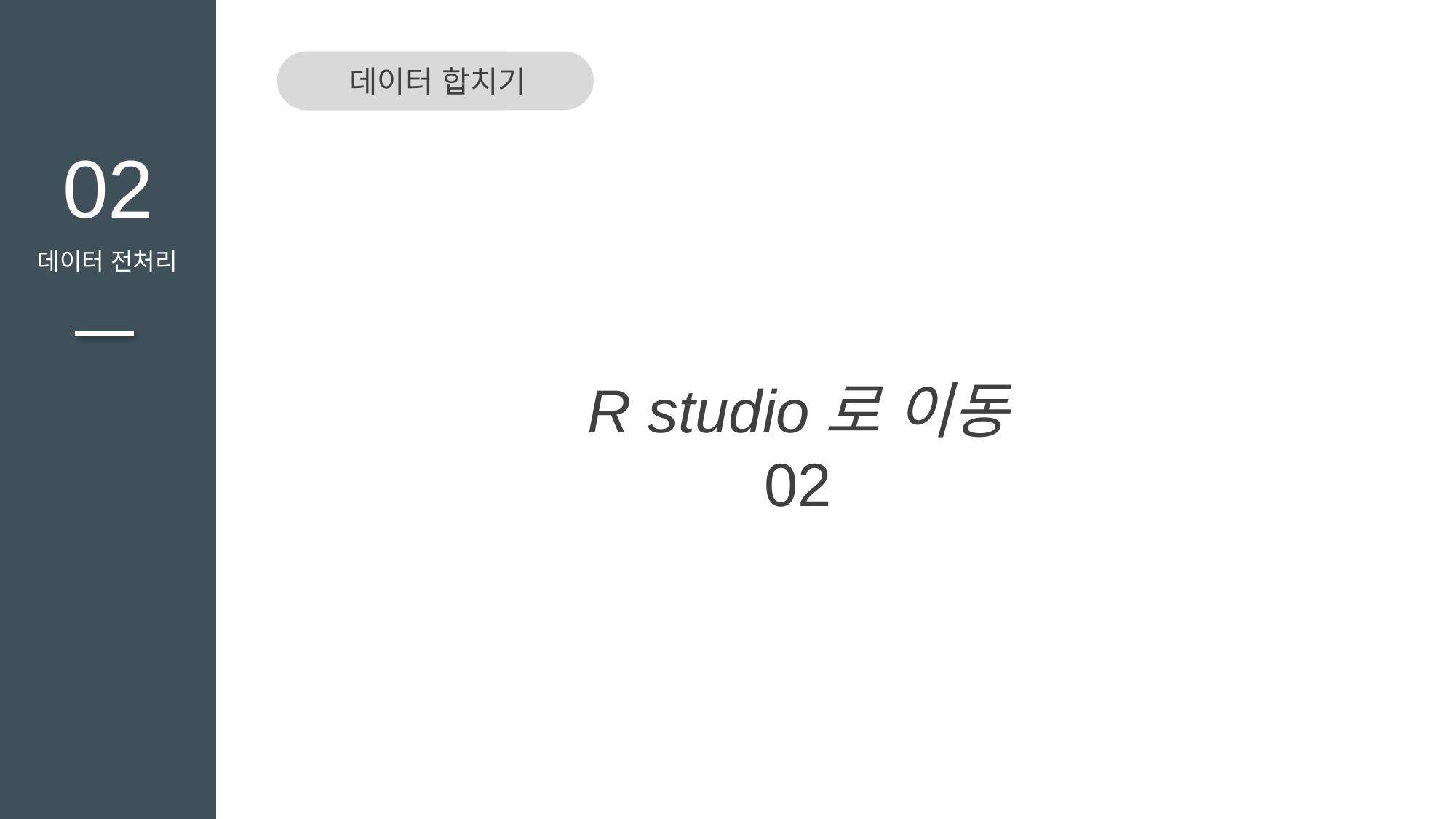

데이터 합치기
TITLE을 입력하세요
02
데이터 전처리
R studio로 이동
02